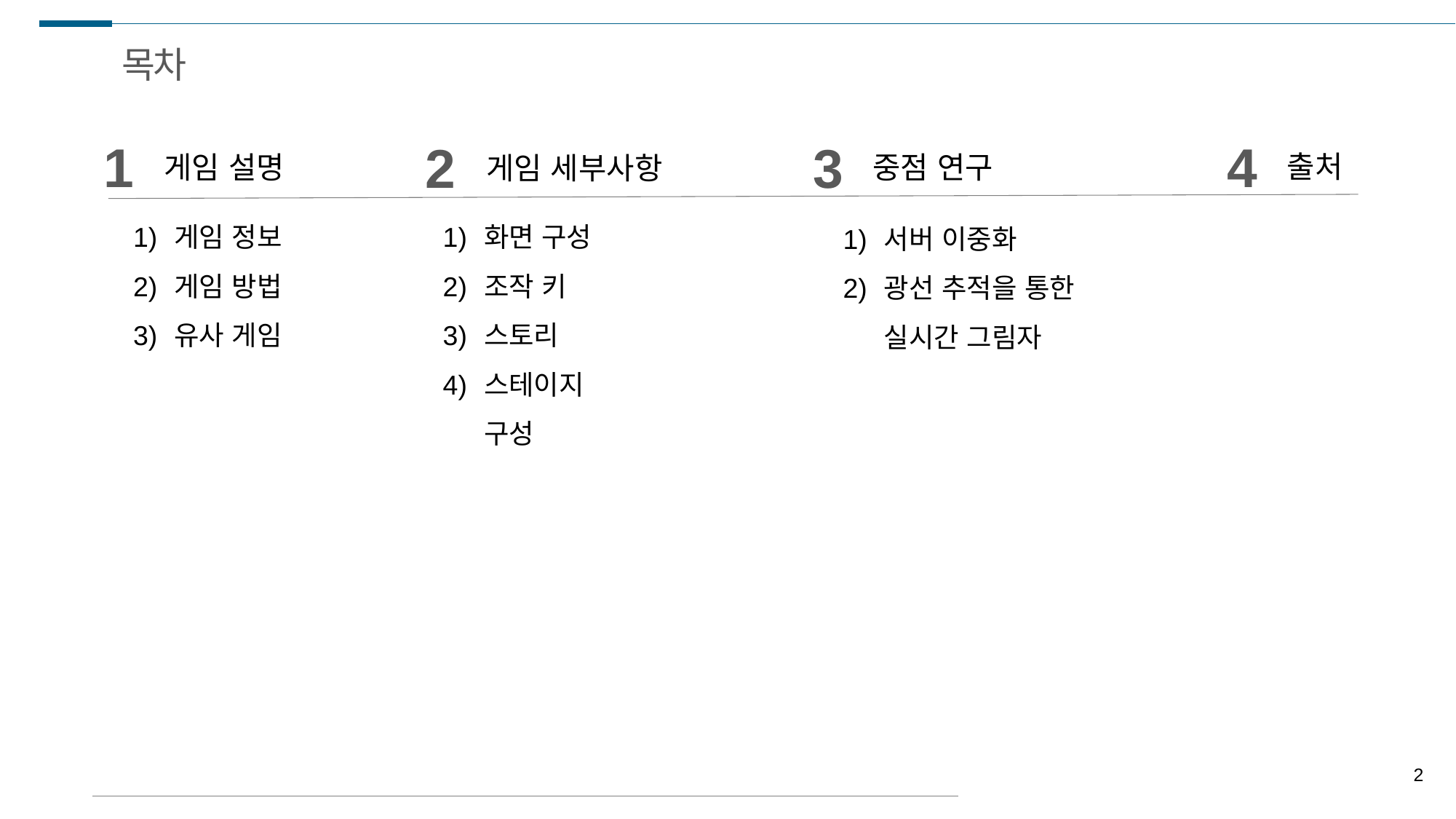

목차
1
게임 설명
4
출처
2
게임 세부사항
3
중점 연구
화면 구성
조작 키
스토리
스테이지 구성
게임 정보
게임 방법
유사 게임
서버 이중화
광선 추적을 통한
실시간 그림자
2